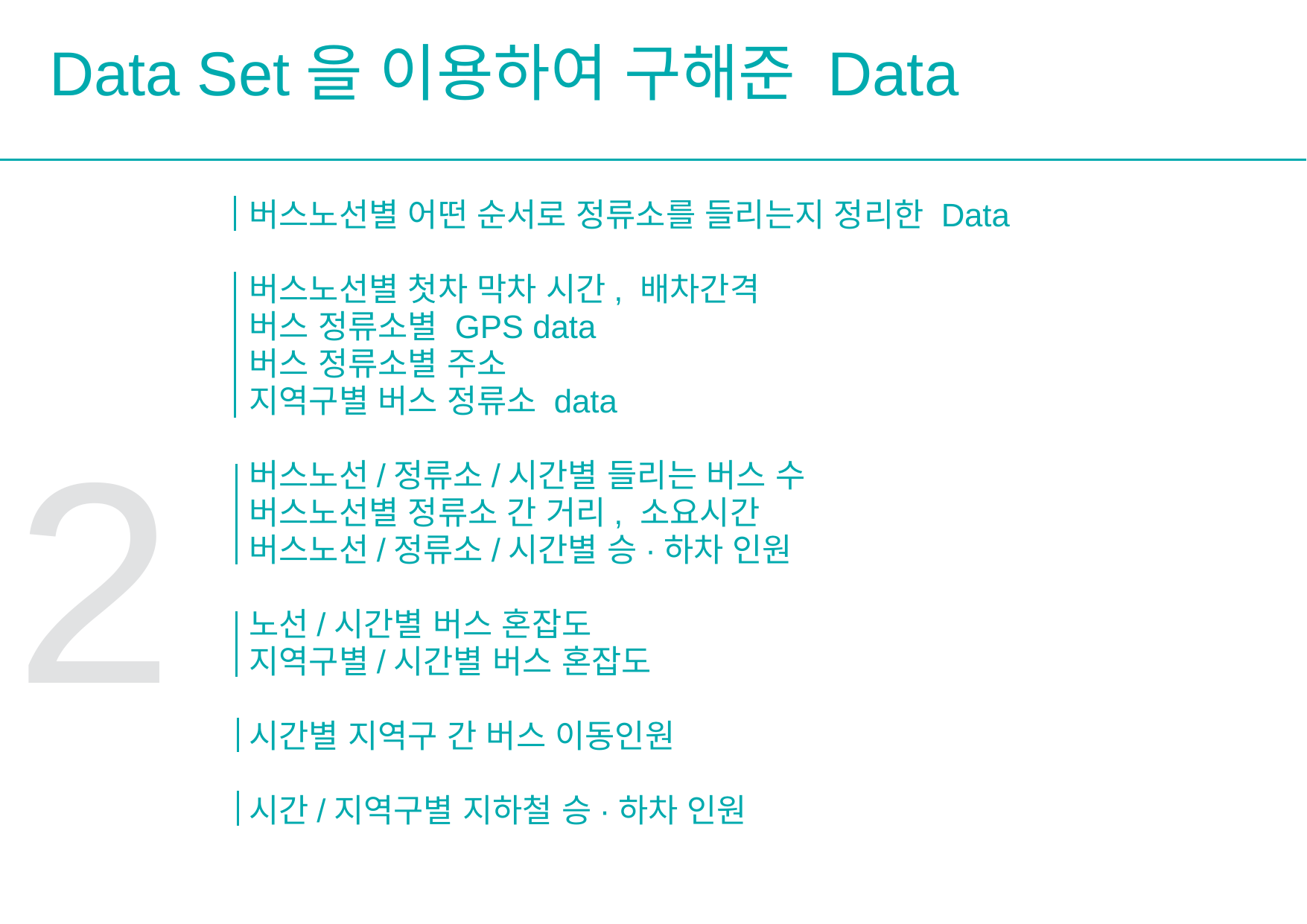

Data Set을 이용하여 구해준 Data
버스노선별 어떤 순서로 정류소를 들리는지 정리한 Data

버스노선별 첫차 막차 시간, 배차간격
버스 정류소별 GPS data
버스 정류소별 주소
지역구별 버스 정류소 data

버스노선/정류소/시간별 들리는 버스 수
버스노선별 정류소 간 거리, 소요시간
버스노선/정류소/시간별 승·하차 인원

노선/시간별 버스 혼잡도
지역구별/시간별 버스 혼잡도

시간별 지역구 간 버스 이동인원

시간/지역구별 지하철 승·하차 인원
2